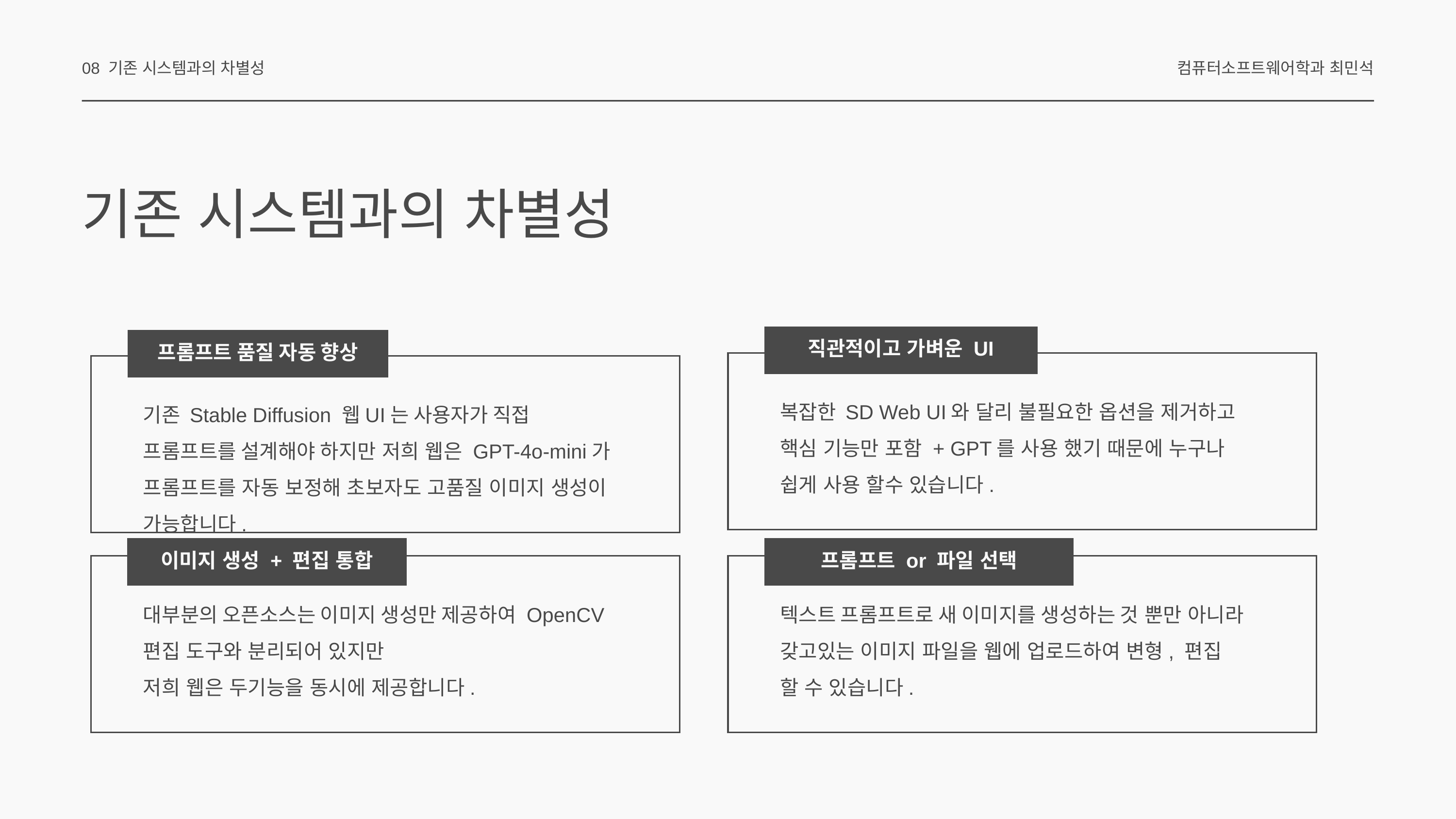

08 기존 시스템과의 차별성
컴퓨터소프트웨어학과 최민석

기존 시스템과의 차별성

직관적이고 가벼운 UI

프롬프트 품질 자동 향상

복잡한 SD Web UI와 달리 불필요한 옵션을 제거하고 핵심 기능만 포함 + GPT를 사용 했기 때문에 누구나 쉽게 사용 할수 있습니다.

기존 Stable Diffusion 웹UI는 사용자가 직접 프롬프트를 설계해야 하지만 저희 웹은 GPT-4o-mini가 프롬프트를 자동 보정해 초보자도 고품질 이미지 생성이 가능합니다.

이미지 생성 + 편집 통합

프롬프트 or 파일 선택

대부분의 오픈소스는 이미지 생성만 제공하여 OpenCV 편집 도구와 분리되어 있지만
저희 웹은 두기능을 동시에 제공합니다.

텍스트 프롬프트로 새 이미지를 생성하는 것 뿐만 아니라
갖고있는 이미지 파일을 웹에 업로드하여 변형, 편집
할 수 있습니다.